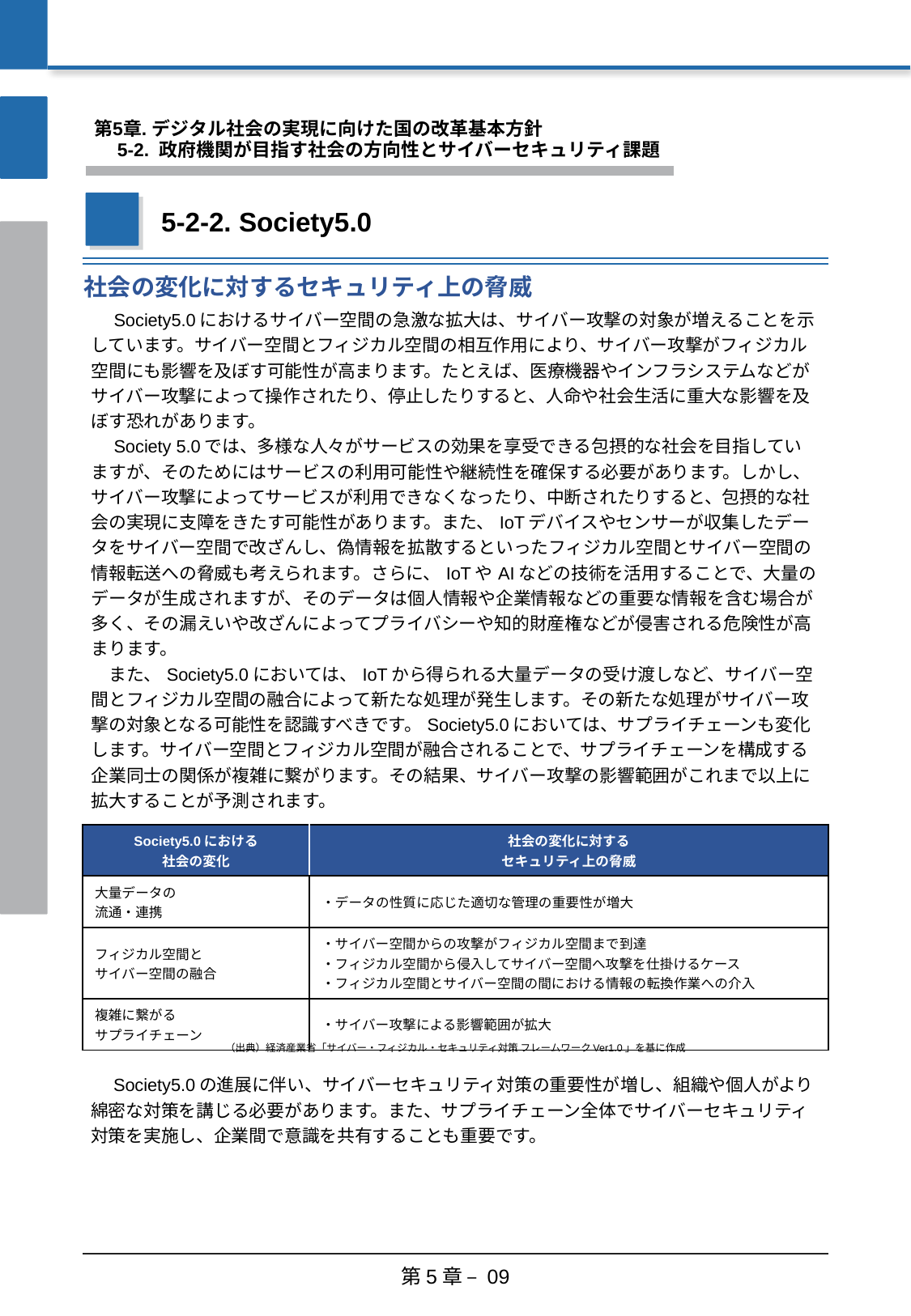

第5章. デジタル社会の実現に向けた国の改革基本方針
　5-2. 政府機関が目指す社会の方向性とサイバーセキュリティ課題
5-2-2. Society5.0
社会の変化に対するセキュリティ上の脅威
| Society5.0におけるサイバー空間の急激な拡大は、サイバー攻撃の対象が増えることを示しています。サイバー空間とフィジカル空間の相互作用により、サイバー攻撃がフィジカル空間にも影響を及ぼす可能性が高まります。たとえば、医療機器やインフラシステムなどがサイバー攻撃によって操作されたり、停止したりすると、人命や社会生活に重大な影響を及ぼす恐れがあります。 　Society 5.0では、多様な人々がサービスの効果を享受できる包摂的な社会を目指していますが、そのためにはサービスの利用可能性や継続性を確保する必要があります。しかし、サイバー攻撃によってサービスが利用できなくなったり、中断されたりすると、包摂的な社会の実現に支障をきたす可能性があります。また、IoTデバイスやセンサーが収集したデータをサイバー空間で改ざんし、偽情報を拡散するといったフィジカル空間とサイバー空間の情報転送への脅威も考えられます。さらに、IoTやAIなどの技術を活用することで、大量のデータが生成されますが、そのデータは個人情報や企業情報などの重要な情報を含む場合が多く、その漏えいや改ざんによってプライバシーや知的財産権などが侵害される危険性が高まります。 　また、Society5.0においては、IoTから得られる大量データの受け渡しなど、サイバー空間とフィジカル空間の融合によって新たな処理が発生します。その新たな処理がサイバー攻撃の対象となる可能性を認識すべきです。Society5.0においては、サプライチェーンも変化します。サイバー空間とフィジカル空間が融合されることで、サプライチェーンを構成する企業同士の関係が複雑に繋がります。その結果、サイバー攻撃の影響範囲がこれまで以上に拡大することが予測されます。 |
| --- |
| Society5.0における 社会の変化 | 社会の変化に対する セキュリティ上の脅威 |
| --- | --- |
| 大量データの 流通・連携 | ・データの性質に応じた適切な管理の重要性が増大 |
| フィジカル空間と サイバー空間の融合 | ・サイバー空間からの攻撃がフィジカル空間まで到達 ・フィジカル空間から侵入してサイバー空間へ攻撃を仕掛けるケース ・フィジカル空間とサイバー空間の間における情報の転換作業への介入 |
| 複雑に繋がる サプライチェーン | ・サイバー攻撃による影響範囲が拡大 |
（出典）経済産業省「サイバー・フィジカル・セキュリティ対策 フレームワークVer1.0」を基に作成
| Society5.0の進展に伴い、サイバーセキュリティ対策の重要性が増し、組織や個人がより綿密な対策を講じる必要があります。また、サプライチェーン全体でサイバーセキュリティ対策を実施し、企業間で意識を共有することも重要です。 |
| --- |
第5章 – 09